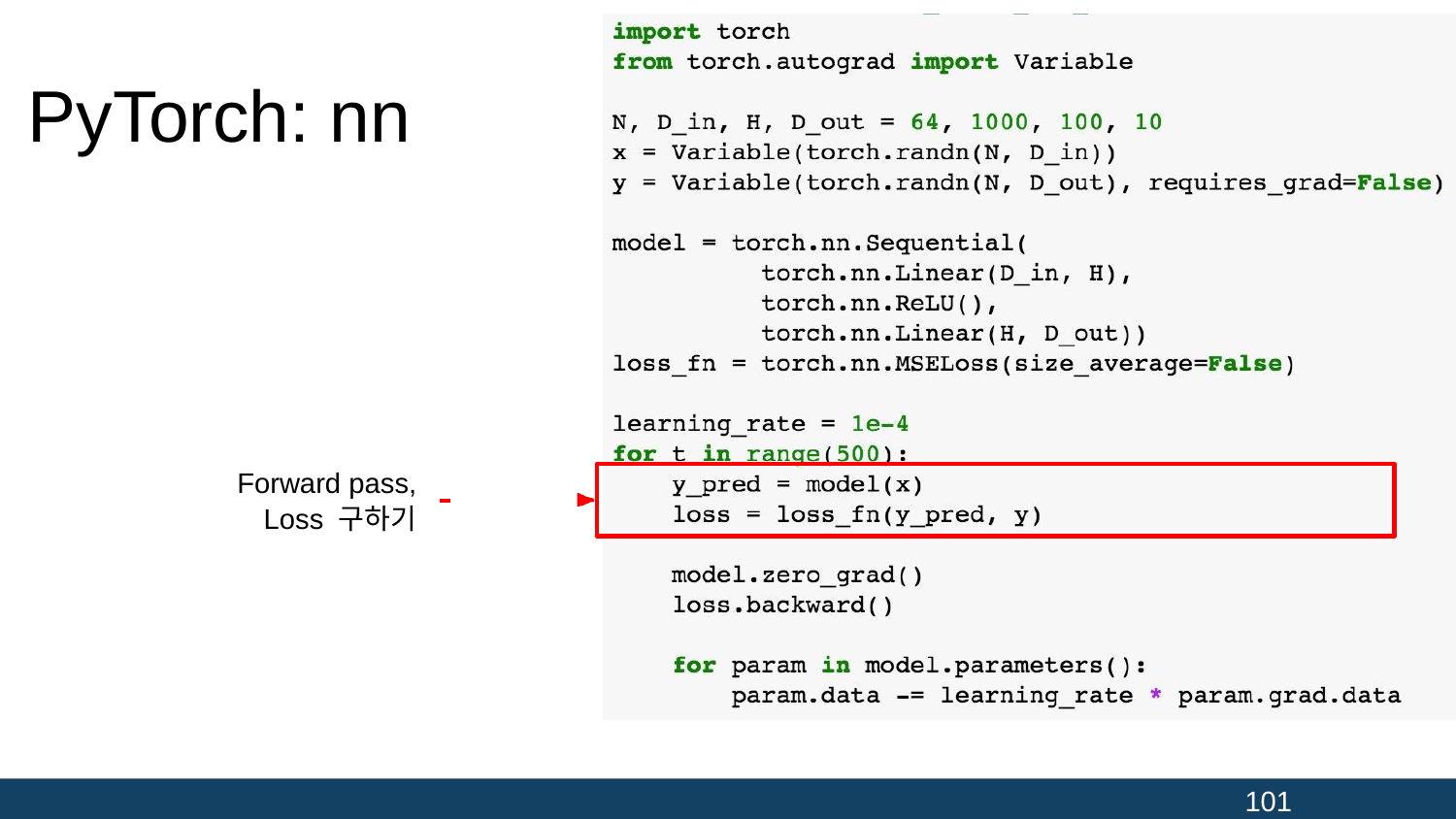

# PyTorch: nn

Forward pass,
Loss 구하기